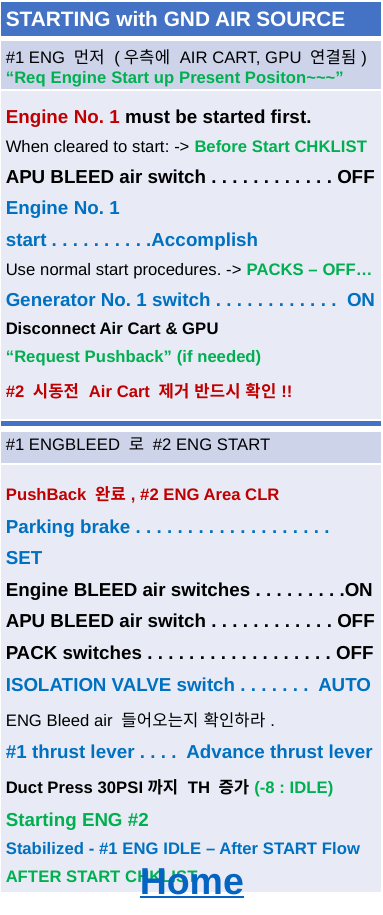

| STARTING with GND AIR SOURCE |
| --- |
| #1 ENG 먼저 (우측에 AIR CART, GPU 연결됨) “Req Engine Start up Present Positon~~~” |
| Engine No. 1 must be started first. When cleared to start: -> Before Start CHKLIST APU BLEED air switch . . . . . . . . . . . . OFF Engine No. 1 start . . . . . . . . . .Accomplish Use normal start procedures. -> PACKS – OFF… Generator No. 1 switch . . . . . . . . . . . . ON Disconnect Air Cart & GPU “Request Pushback” (if needed) #2 시동전 Air Cart 제거 반드시 확인!! |
| ENG CROSSBLEED START |
| --- |
| #1 ENGBLEED 로 #2 ENG START |
| PushBack 완료, #2 ENG Area CLR Parking brake . . . . . . . . . . . . . . . . . . . SET Engine BLEED air switches . . . . . . . . .ON APU BLEED air switch . . . . . . . . . . . . OFF PACK switches . . . . . . . . . . . . . . . . . . OFF ISOLATION VALVE switch . . . . . . . AUTO ENG Bleed air 들어오는지 확인하라. #1 thrust lever . . . . Advance thrust lever Duct Press 30PSI까지 TH 증가(-8 : IDLE) Starting ENG #2 Stabilized - #1 ENG IDLE – After START Flow AFTER START CHKLIST |
Home